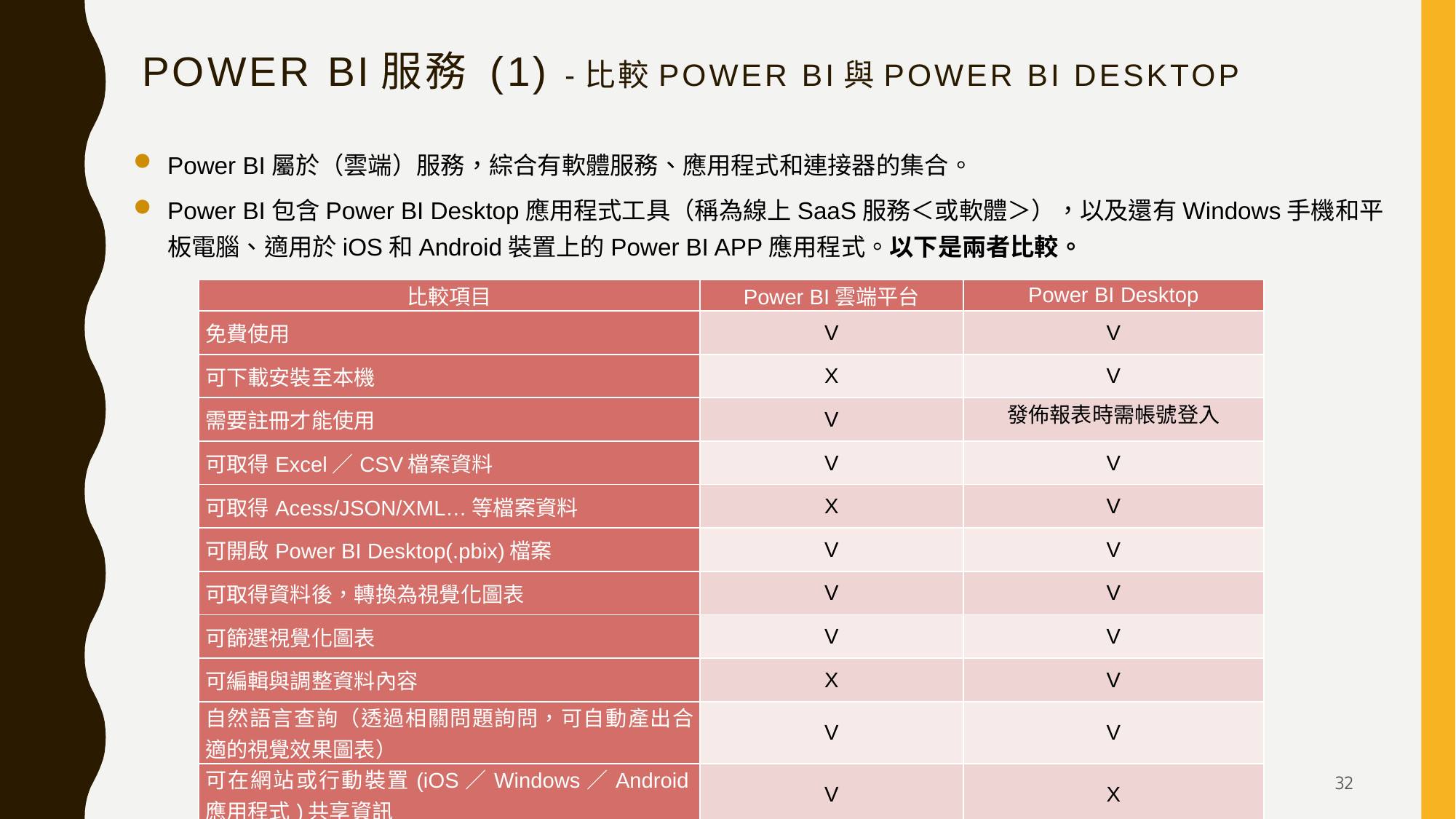

# Power BI服務 (1) -比較Power BI與Power BI Desktop
Power BI屬於（雲端）服務，綜合有軟體服務、應用程式和連接器的集合。
Power BI包含Power BI Desktop應用程式工具（稱為線上SaaS服務＜或軟體＞），以及還有Windows手機和平板電腦、適用於iOS和Android裝置上的Power BI APP應用程式。以下是兩者比較。
| 比較項目 | Power BI雲端平台 | Power BI Desktop |
| --- | --- | --- |
| 免費使用 | V | V |
| 可下載安裝至本機 | X | V |
| 需要註冊才能使用 | V | 發佈報表時需帳號登入 |
| 可取得Excel／CSV檔案資料 | V | V |
| 可取得Acess/JSON/XML…等檔案資料 | X | V |
| 可開啟Power BI Desktop(.pbix)檔案 | V | V |
| 可取得資料後，轉換為視覺化圖表 | V | V |
| 可篩選視覺化圖表 | V | V |
| 可編輯與調整資料內容 | X | V |
| 自然語言查詢（透過相關問題詢問，可自動產出合適的視覺效果圖表） | V | V |
| 可在網站或行動裝置(iOS／Windows／Android應用程式)共享資訊 | V | X |
32